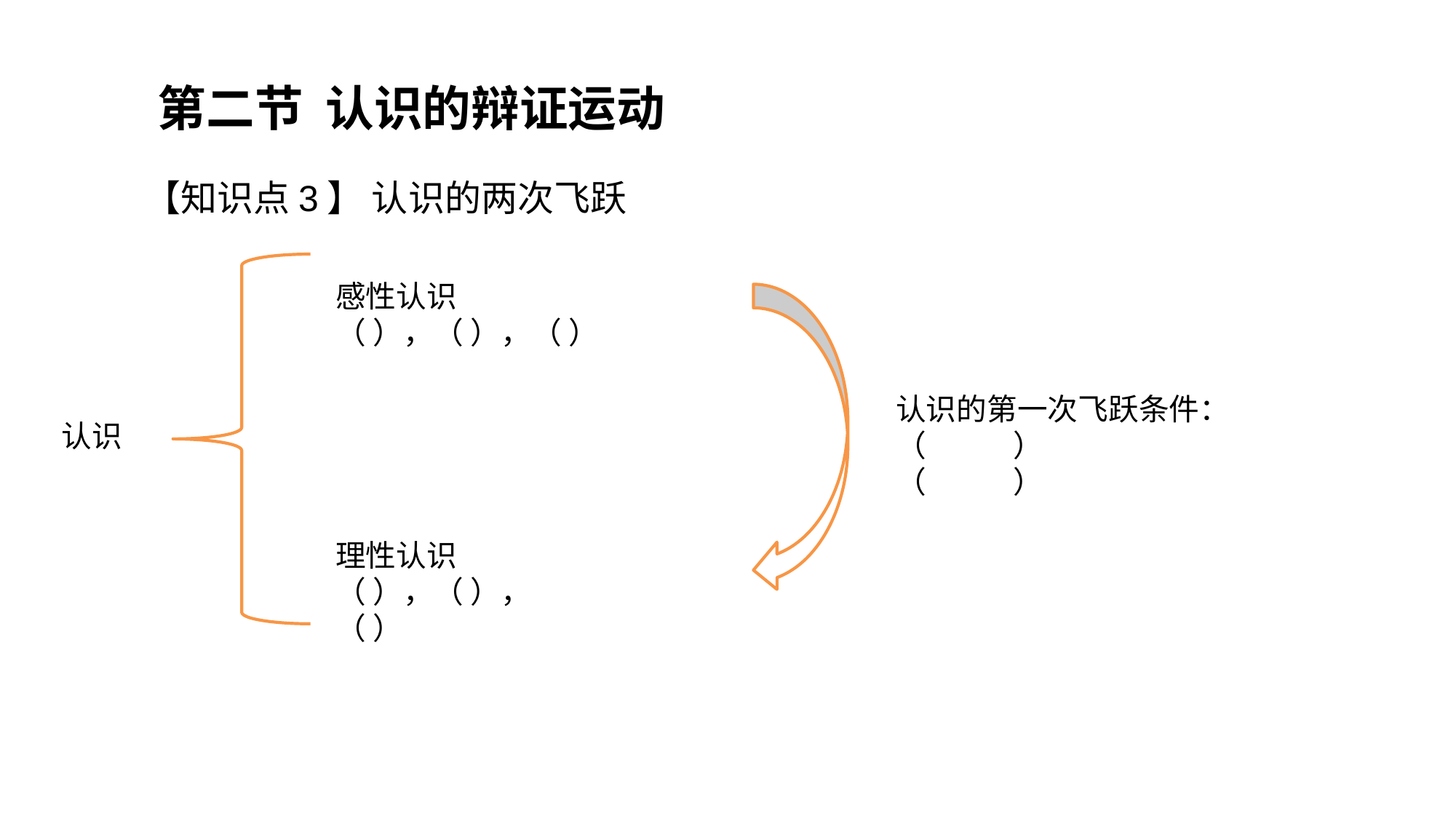

第二节  认识的辩证运动
【知识点3】 认识的两次飞跃

感性认识
（ ），（ ），（ ）

认识的第一次飞跃条件：
（             ）
（             ）
认识
理性认识
（ ），（ ），（ ）